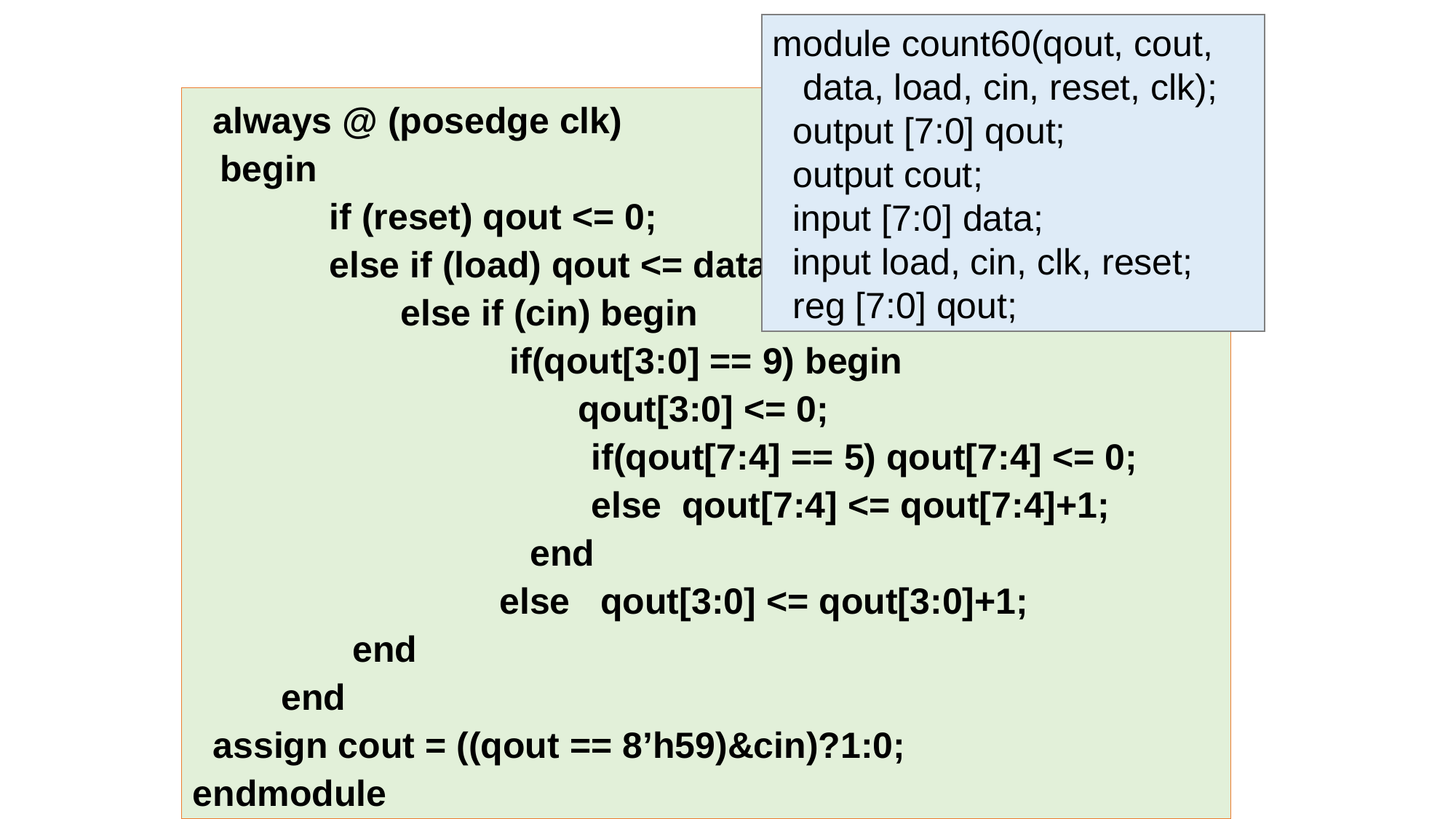

module count60(qout, cout,
   data, load, cin, reset, clk);
  output [7:0] qout;
  output cout;
  input [7:0] data;
  input load, cin, clk, reset;
  reg [7:0] qout;
  always @ (posedge clk)
	begin
		if (reset) qout <= 0;
		else if (load) qout <= data;
		       else if (cin) begin
			       if(qout[3:0] == 9) begin
				   qout[3:0] <= 0;
			               if(qout[7:4] == 5) qout[7:4] <= 0;
			               else  qout[7:4] <= qout[7:4]+1;
			         end
              	      else   qout[3:0] <= qout[3:0]+1;
	             end
 	      end
  assign cout = ((qout == 8’h59)&cin)?1:0;
endmodule
# 模为60的8421BCD码加法器计数器